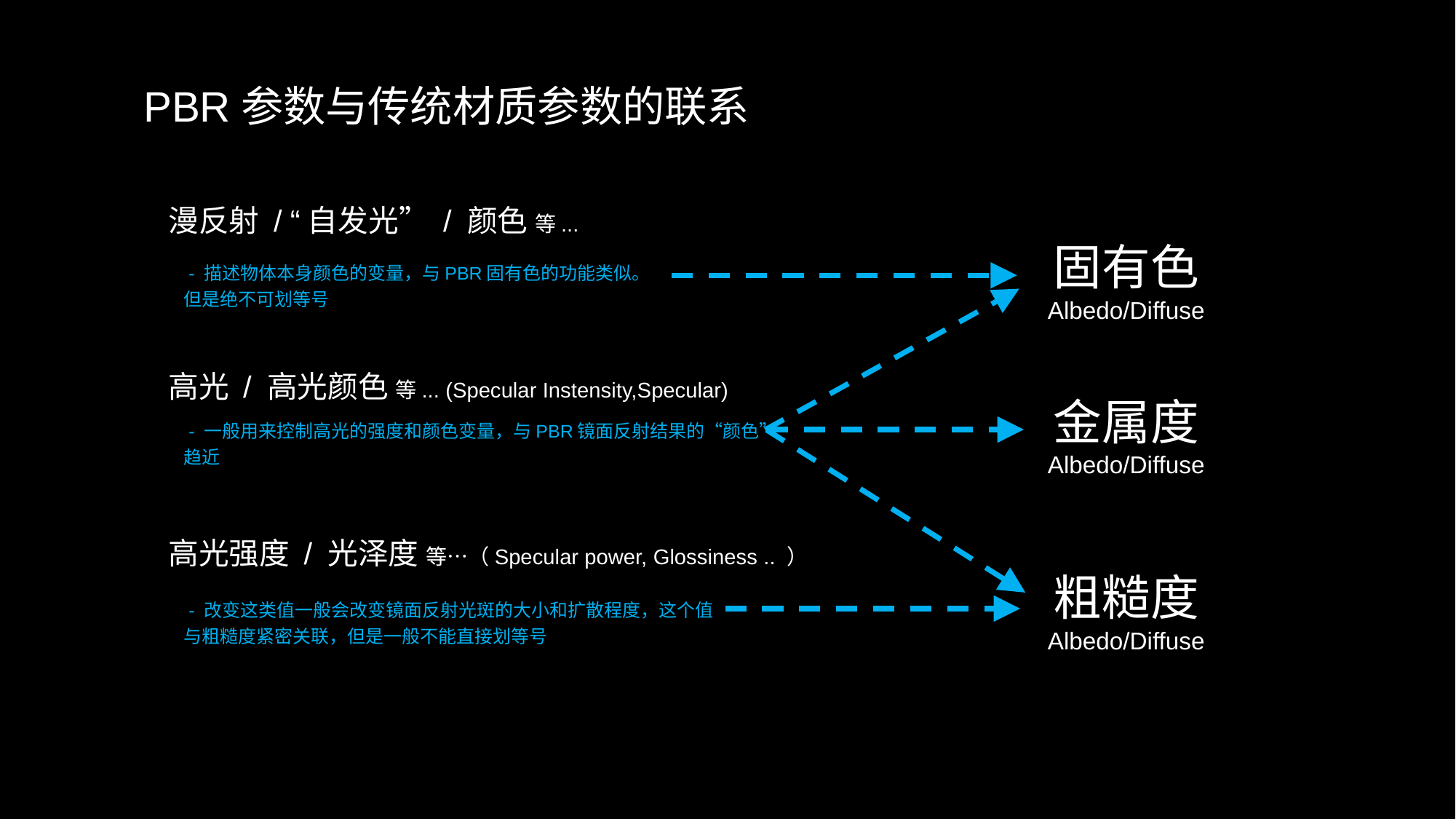

PBR参数与传统材质参数的联系
漫反射 / “自发光” / 颜色 等...
固有色
Albedo/Diffuse
 - 描述物体本身颜色的变量，与PBR固有色的功能类似。
但是绝不可划等号
高光 / 高光颜色 等... (Specular Instensity,Specular)
金属度
Albedo/Diffuse
 - 一般用来控制高光的强度和颜色变量，与PBR镜面反射结果的“颜色”
趋近
高光强度 / 光泽度 等…（Specular power, Glossiness .. ）
粗糙度
Albedo/Diffuse
 - 改变这类值一般会改变镜面反射光斑的大小和扩散程度，这个值
与粗糙度紧密关联，但是一般不能直接划等号